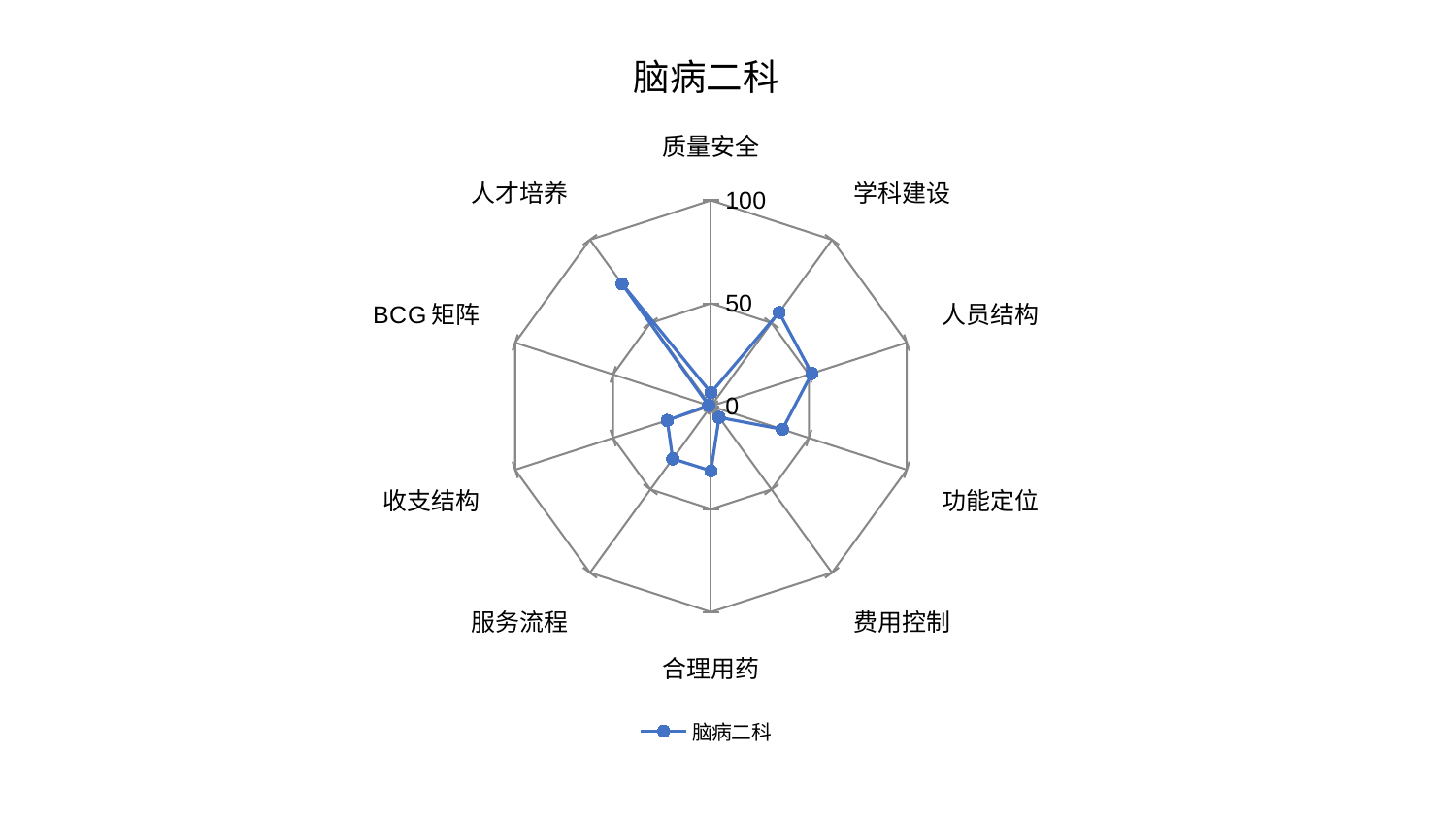

### Chart: 脑病二科

| Category | 脑病二科 |
|---|---|
| 质量安全 | 6.5168978850062995 |
| 学科建设 | 56.31280580718316 |
| 人员结构 | 51.469564599332664 |
| 功能定位 | 36.48260711090965 |
| 费用控制 | 6.748649961015865 |
| 合理用药 | 31.42410581523571 |
| 服务流程 | 31.62203402752791 |
| 收支结构 | 22.354808107393183 |
| BCG矩阵 | 1.180071308011765 |
| 人才培养 | 73.53795919546907 |
139